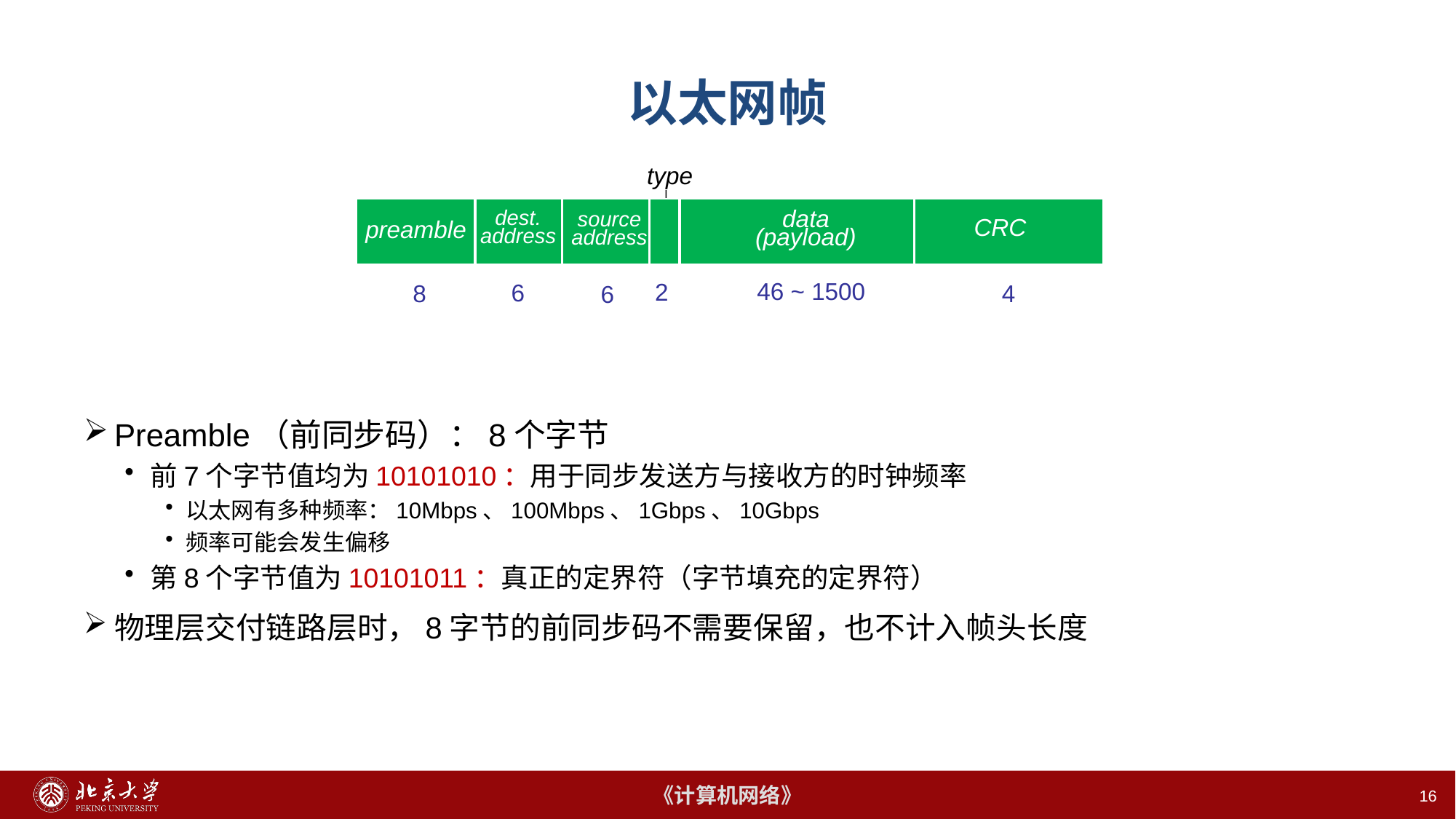

# 以太网帧
type

dest.
address
source
address
data (payload)
CRC
preamble
46 ~ 1500
2
6
8
4
6
Preamble（前同步码）：8个字节
前7个字节值均为10101010：用于同步发送方与接收方的时钟频率
以太网有多种频率：10Mbps、100Mbps、1Gbps、10Gbps
频率可能会发生偏移
第8个字节值为10101011：真正的定界符（字节填充的定界符）
物理层交付链路层时，8字节的前同步码不需要保留，也不计入帧头长度

16